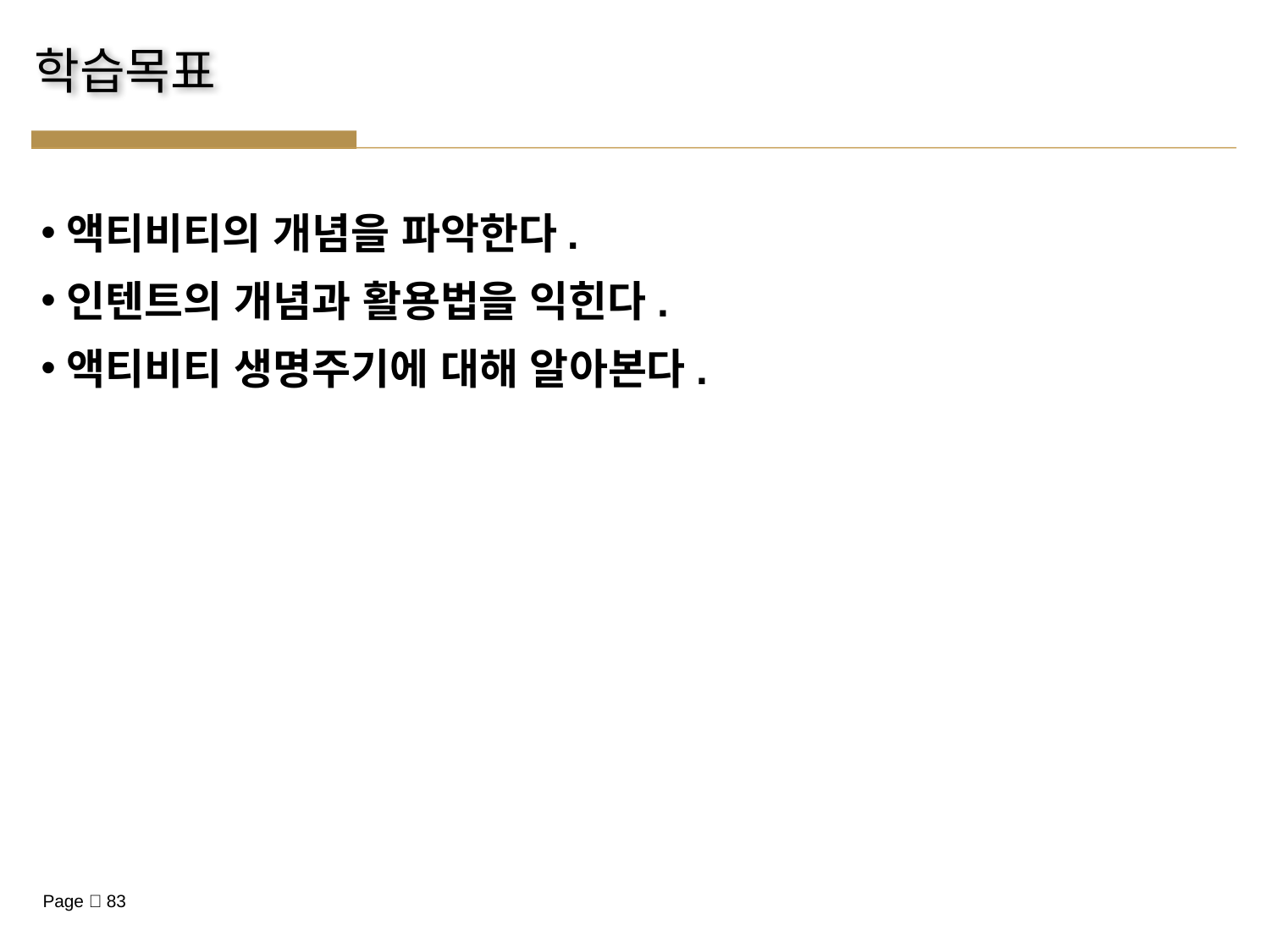

액티비티의 개념을 파악한다.
인텐트의 개념과 활용법을 익힌다.
액티비티 생명주기에 대해 알아본다.